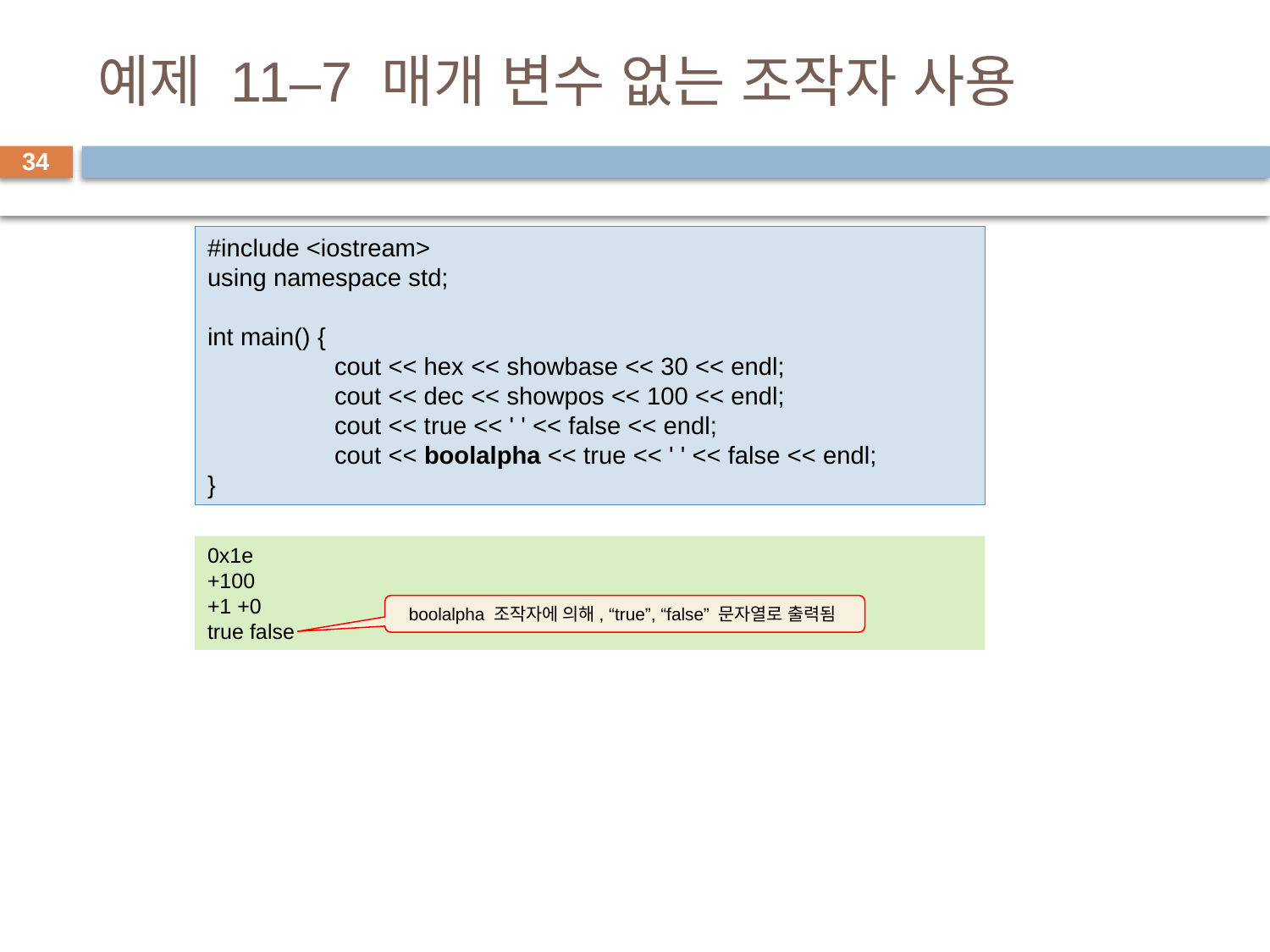

# 예제 11–7 매개 변수 없는 조작자 사용
34
#include <iostream>
using namespace std;

int main() {
	cout << hex << showbase << 30 << endl;
	cout << dec << showpos << 100 << endl;
	cout << true << ' ' << false << endl;
	cout << boolalpha << true << ' ' << false << endl;
}
0x1e
+100
+1 +0
true false
boolalpha 조작자에 의해, “true”, “false” 문자열로 출력됨